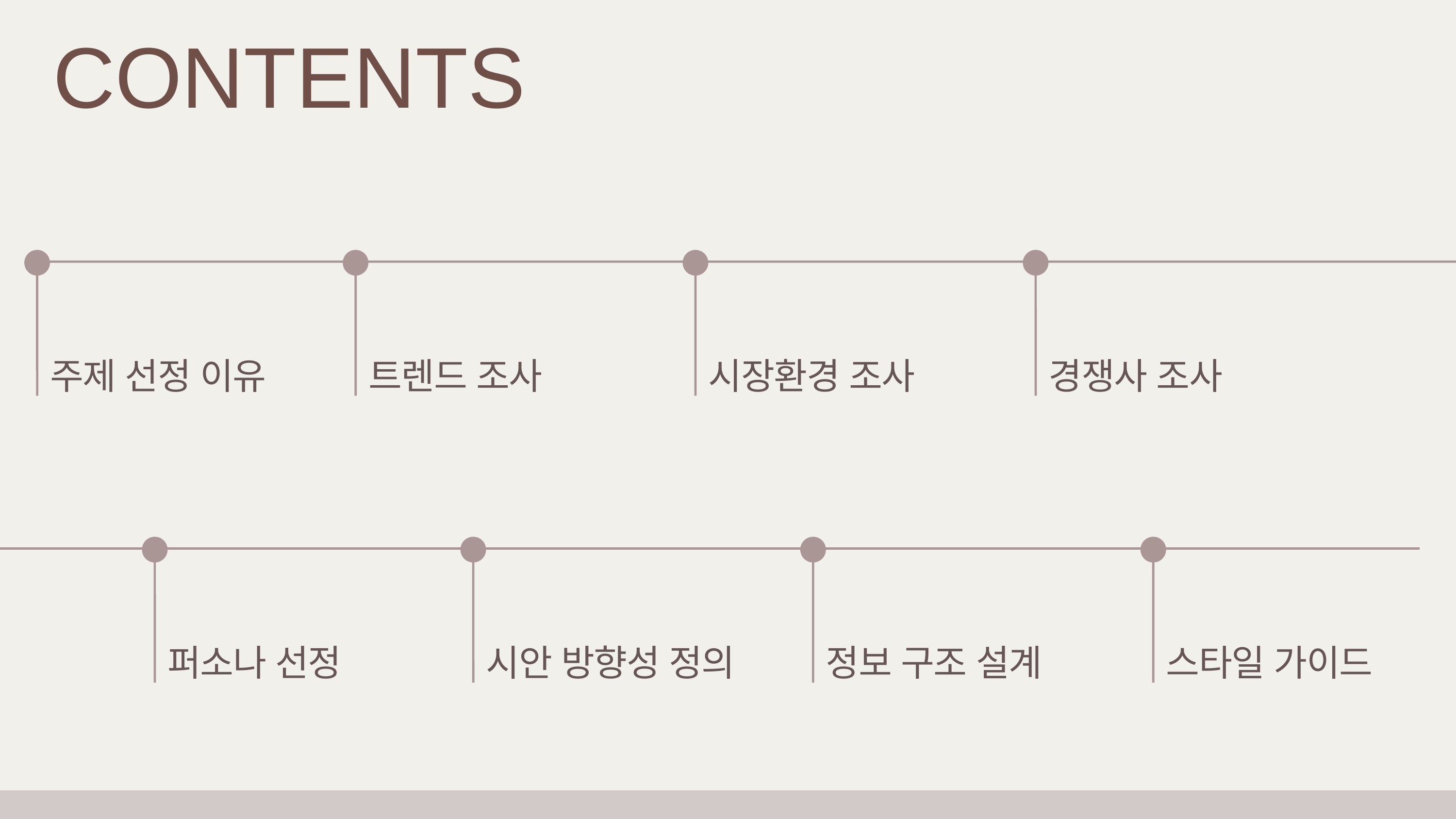

CONTENTS

주제 선정 이유
트렌드 조사
시장환경 조사
경쟁사 조사

퍼소나 선정
시안 방향성 정의
정보 구조 설계
스타일 가이드